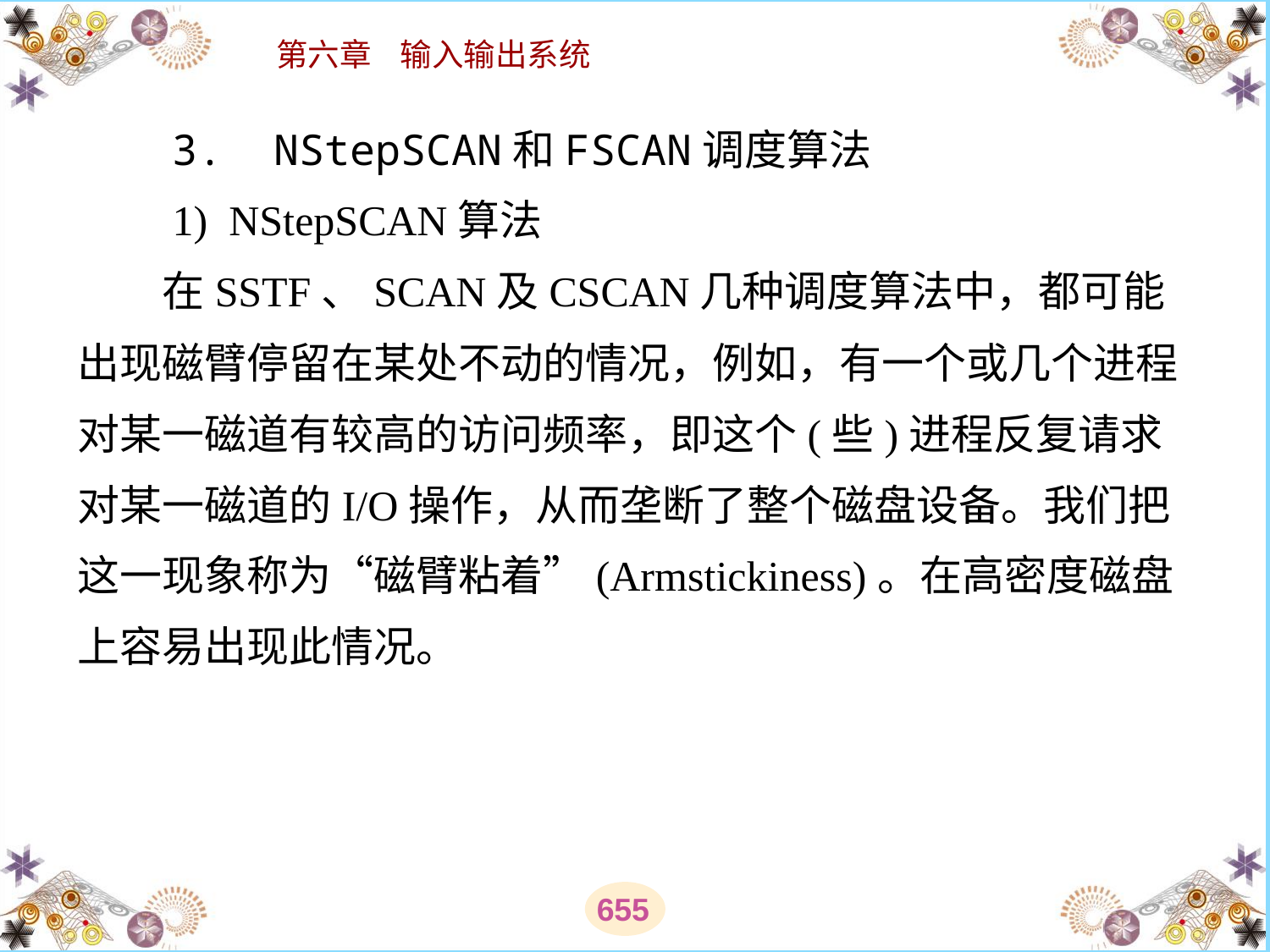

# 3.  NStepSCAN和FSCAN调度算法 　　1)  NStepSCAN算法 　　在SSTF、SCAN及CSCAN几种调度算法中，都可能出现磁臂停留在某处不动的情况，例如，有一个或几个进程对某一磁道有较高的访问频率，即这个(些)进程反复请求对某一磁道的I/O操作，从而垄断了整个磁盘设备。我们把这一现象称为“磁臂粘着”(Armstickiness)。在高密度磁盘上容易出现此情况。